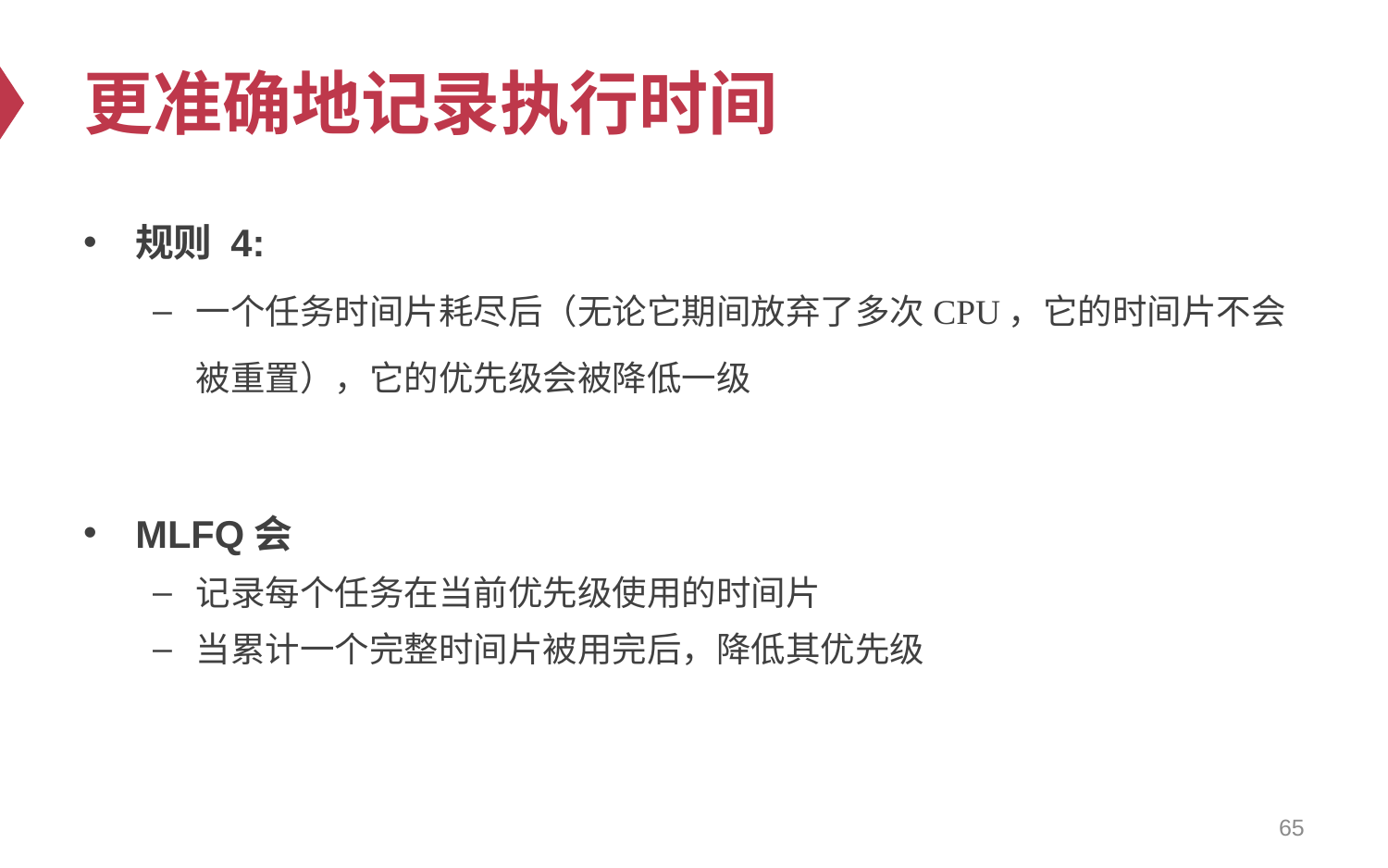

# 更准确地记录执行时间
规则 4:
一个任务时间片耗尽后（无论它期间放弃了多次CPU，它的时间片不会被重置），它的优先级会被降低一级

MLFQ会
记录每个任务在当前优先级使用的时间片
当累计一个完整时间片被用完后，降低其优先级

65